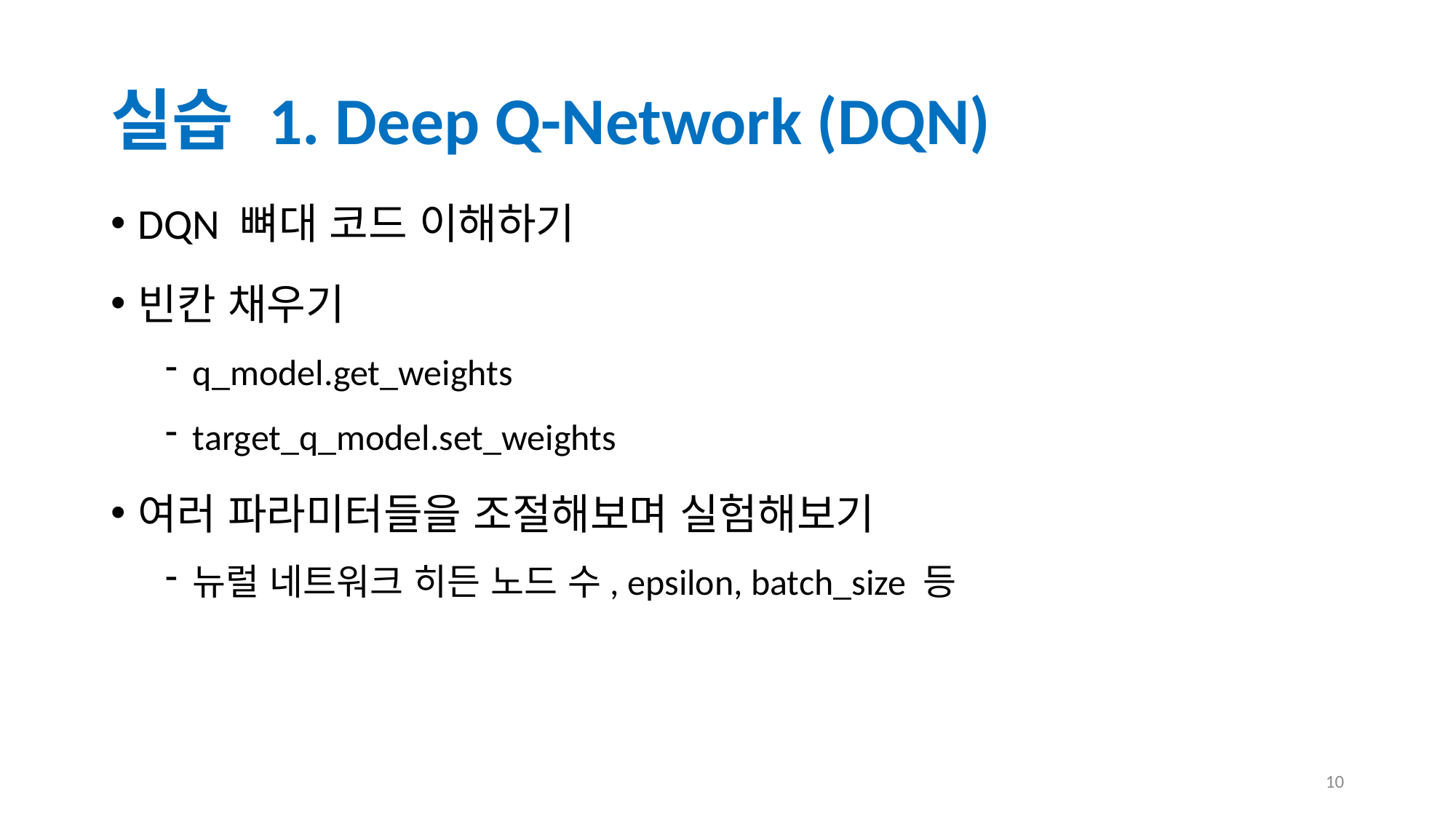

# 실습 1. Deep Q-Network (DQN)
DQN 뼈대 코드 이해하기
빈칸 채우기
q_model.get_weights
target_q_model.set_weights
여러 파라미터들을 조절해보며 실험해보기
뉴럴 네트워크 히든 노드 수, epsilon, batch_size 등
10